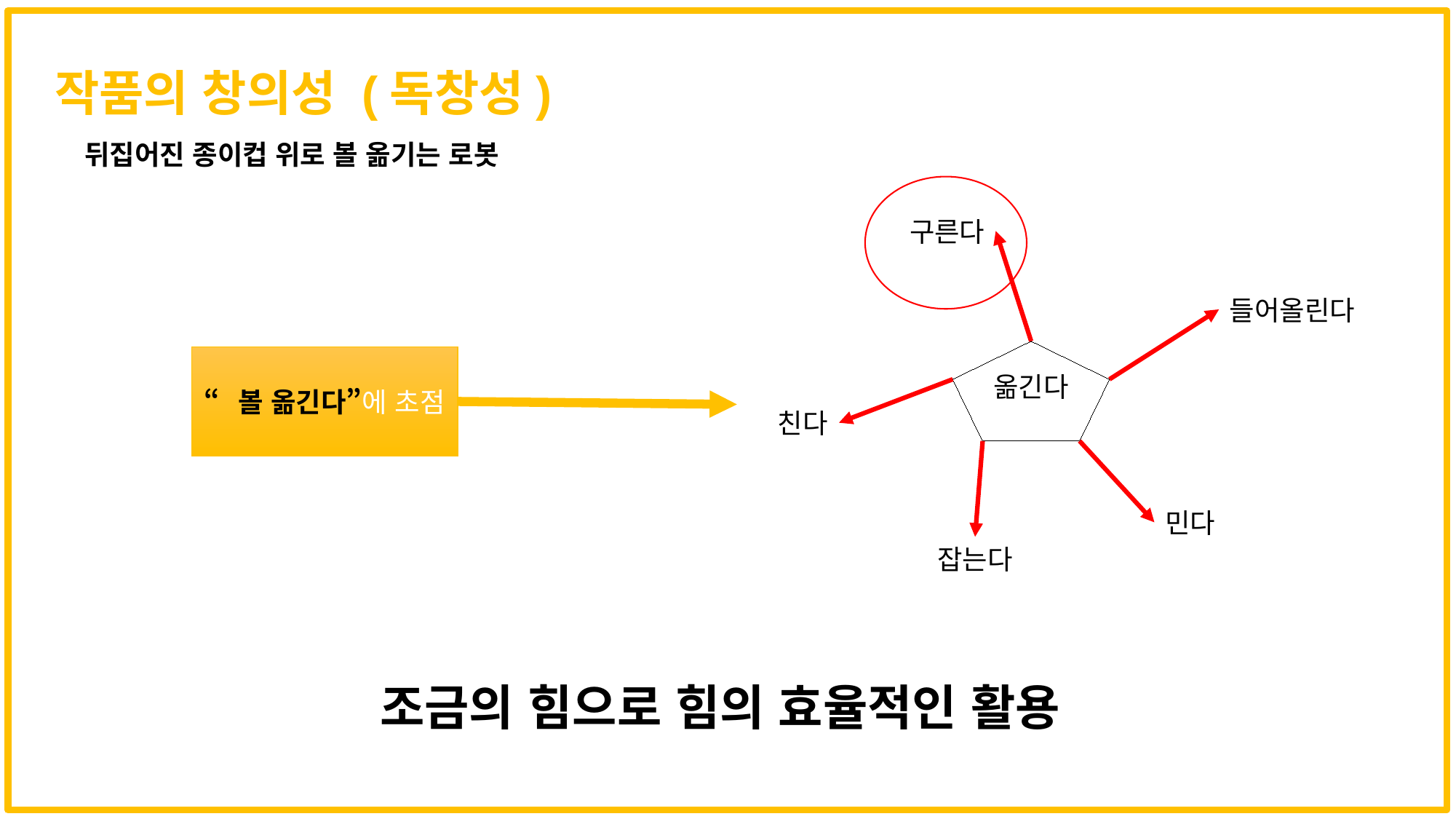

작품의 창의성 (독창성)
뒤집어진 종이컵 위로 볼 옮기는 로봇

구른다
들어올린다
옮긴다

친다
민다
잡는다
“볼 옮긴다”에 초점
조금의 힘으로 힘의 효율적인 활용